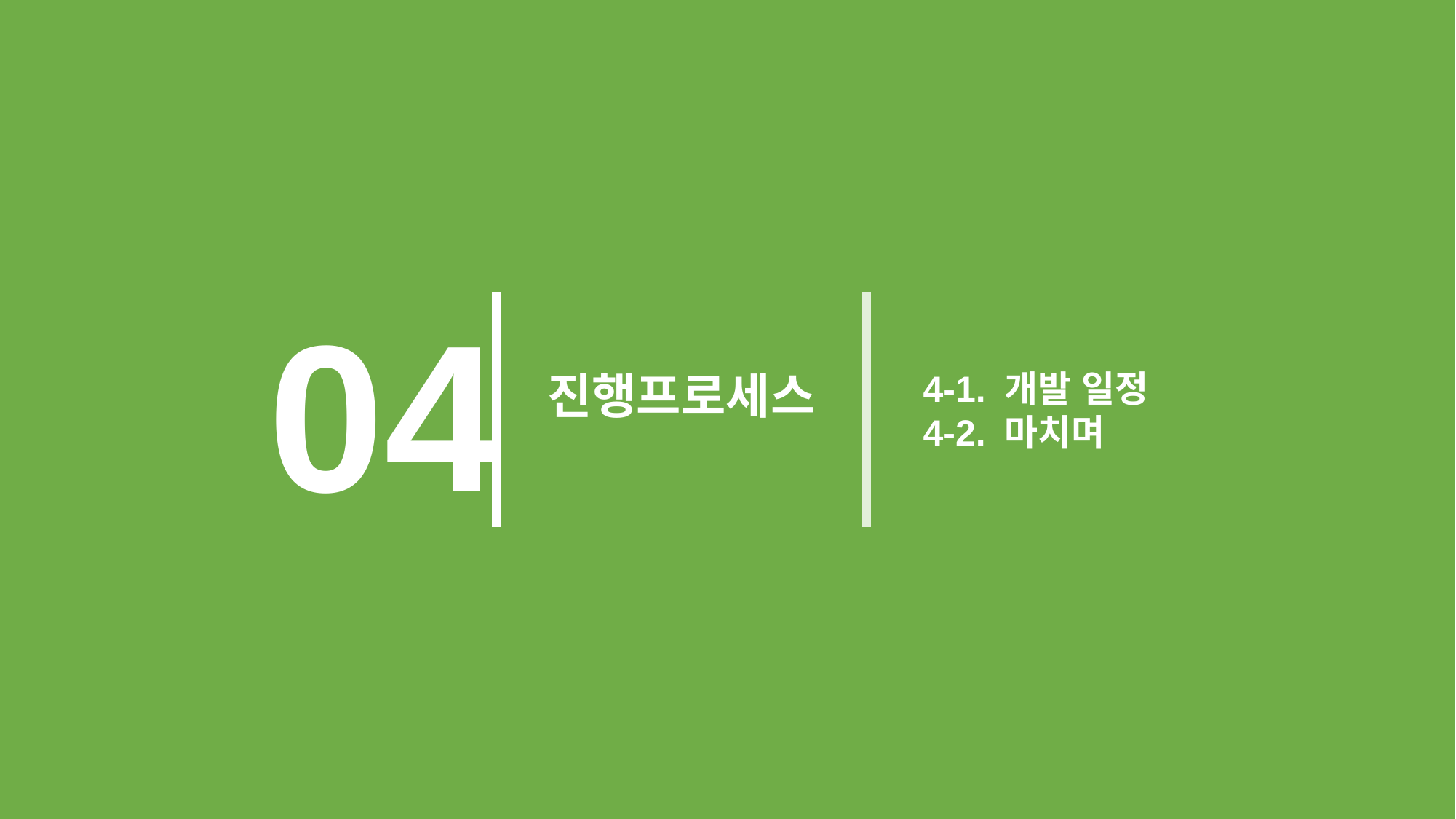

04
진행프로세스
 4-1. 개발 일정
 4-2. 마치며